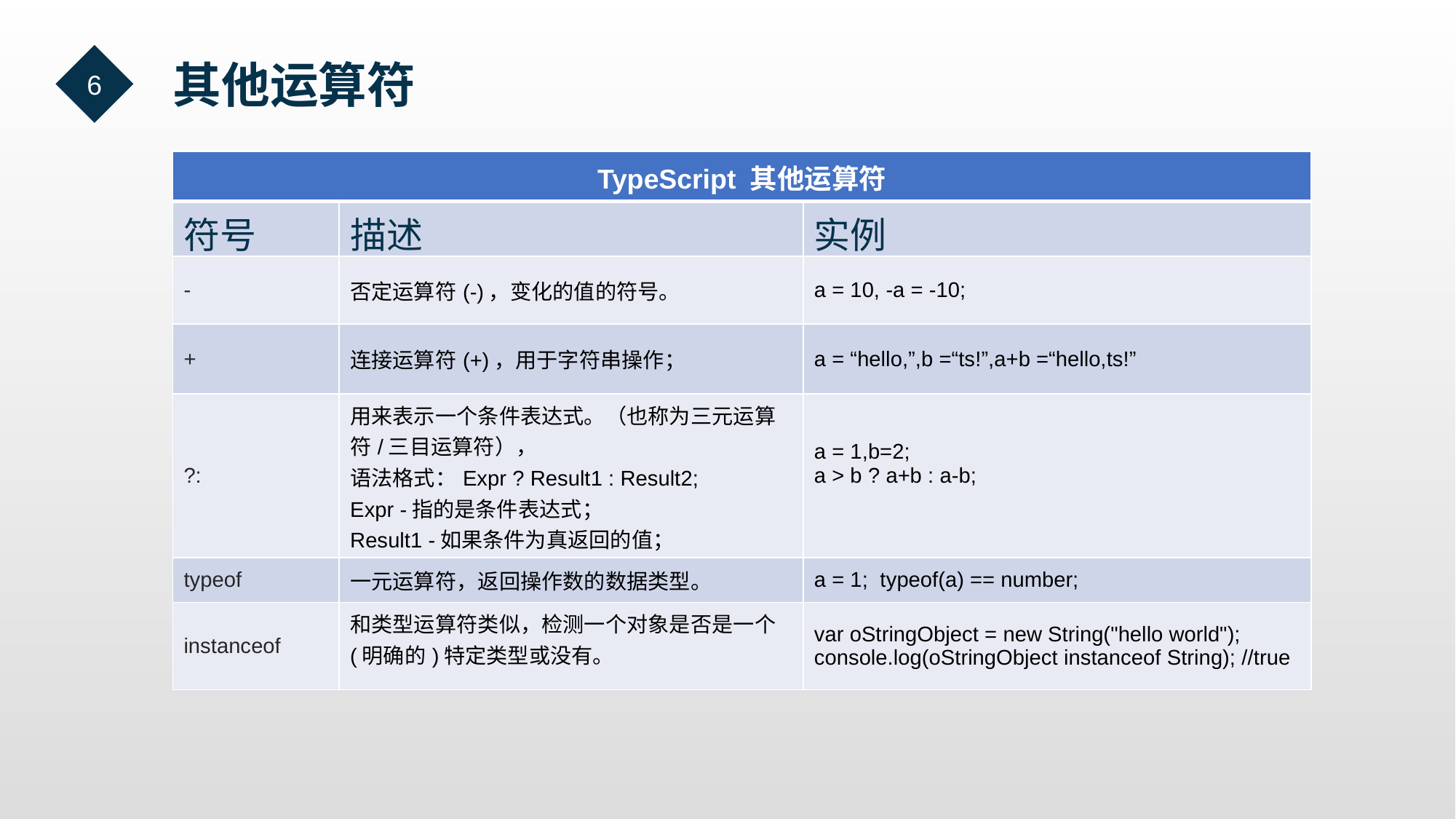

6
  其他运算符
| TypeScript 其他运算符 |  |  |
| --- | --- | --- |
| 符号 | 描述 | 实例 |
| - | 否定运算符(-)，变化的值的符号。 | a = 10, -a = -10; |
| + | 连接运算符(+)，用于字符串操作； | a = “hello,”,b =“ts!”,a+b =“hello,ts!” |
| ?: | 用来表示一个条件表达式。（也称为三元运算符/三目运算符）， 语法格式：Expr ? Result1 : Result2; Expr -指的是条件表达式； Result1 -如果条件为真返回的值； Result2 -如果条件为假返回的值； | a = 1,b=2; a > b ? a+b : a-b; |
| typeof | 一元运算符，返回操作数的数据类型。 | a = 1; typeof(a) == number; |
| instanceof | 和类型运算符类似，检测一个对象是否是一个(明确的)特定类型或没有。 | var oStringObject = new String("hello world"); console.log(oStringObject instanceof String); //true |